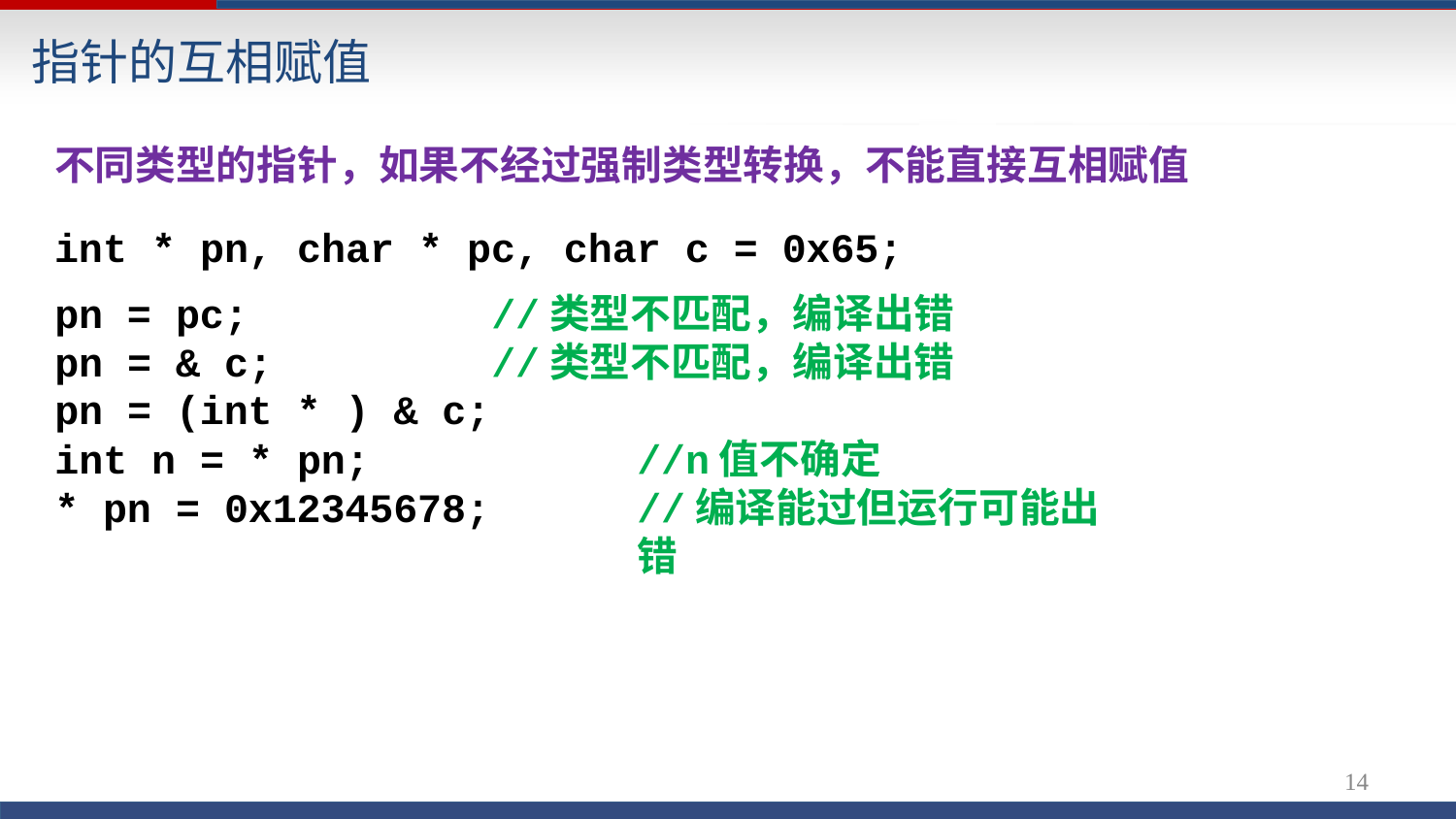

# 指针的互相赋值
不同类型的指针，如果不经过强制类型转换，不能直接互相赋值

int * pn, char * pc, char c = 0x65;
pn = pc;  pn = & c;
//类型不匹配，编译出错
//类型不匹配，编译出错
//n值不确定
//编译能过但运行可能出错
pn = (int * ) & c;
int n = * pn;
* pn = 0x12345678;
14